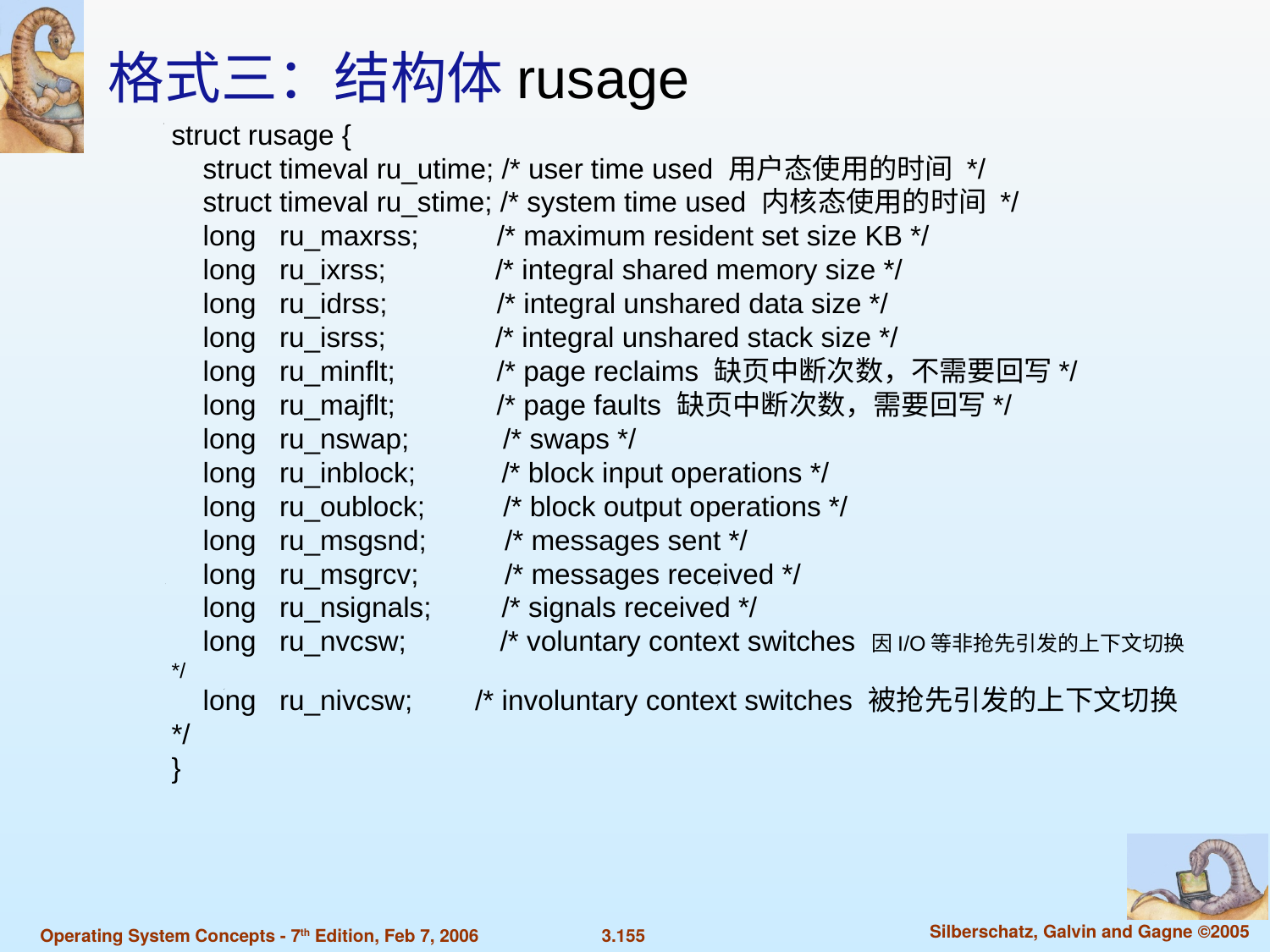

格式三：结构体rusage
struct rusage {
    struct timeval ru_utime; /* user time used 用户态使用的时间 */
    struct timeval ru_stime; /* system time used 内核态使用的时间 */
    long   ru_maxrss;          /* maximum resident set size KB */
    long   ru_ixrss;              /* integral shared memory size */
    long   ru_idrss;              /* integral unshared data size */
    long   ru_isrss;              /* integral unshared stack size */
    long   ru_minflt;             /* page reclaims 缺页中断次数，不需要回写*/
    long   ru_majflt;             /* page faults 缺页中断次数，需要回写*/
    long   ru_nswap;            /* swaps */
    long   ru_inblock;           /* block input operations */
    long   ru_oublock;          /* block output operations */
    long   ru_msgsnd;          /* messages sent */
    long   ru_msgrcv;           /* messages received */
    long   ru_nsignals;         /* signals received */
    long   ru_nvcsw;            /* voluntary context switches 因I/O等非抢先引发的上下文切换*/
    long   ru_nivcsw;        /* involuntary context switches 被抢先引发的上下文切换*/
}